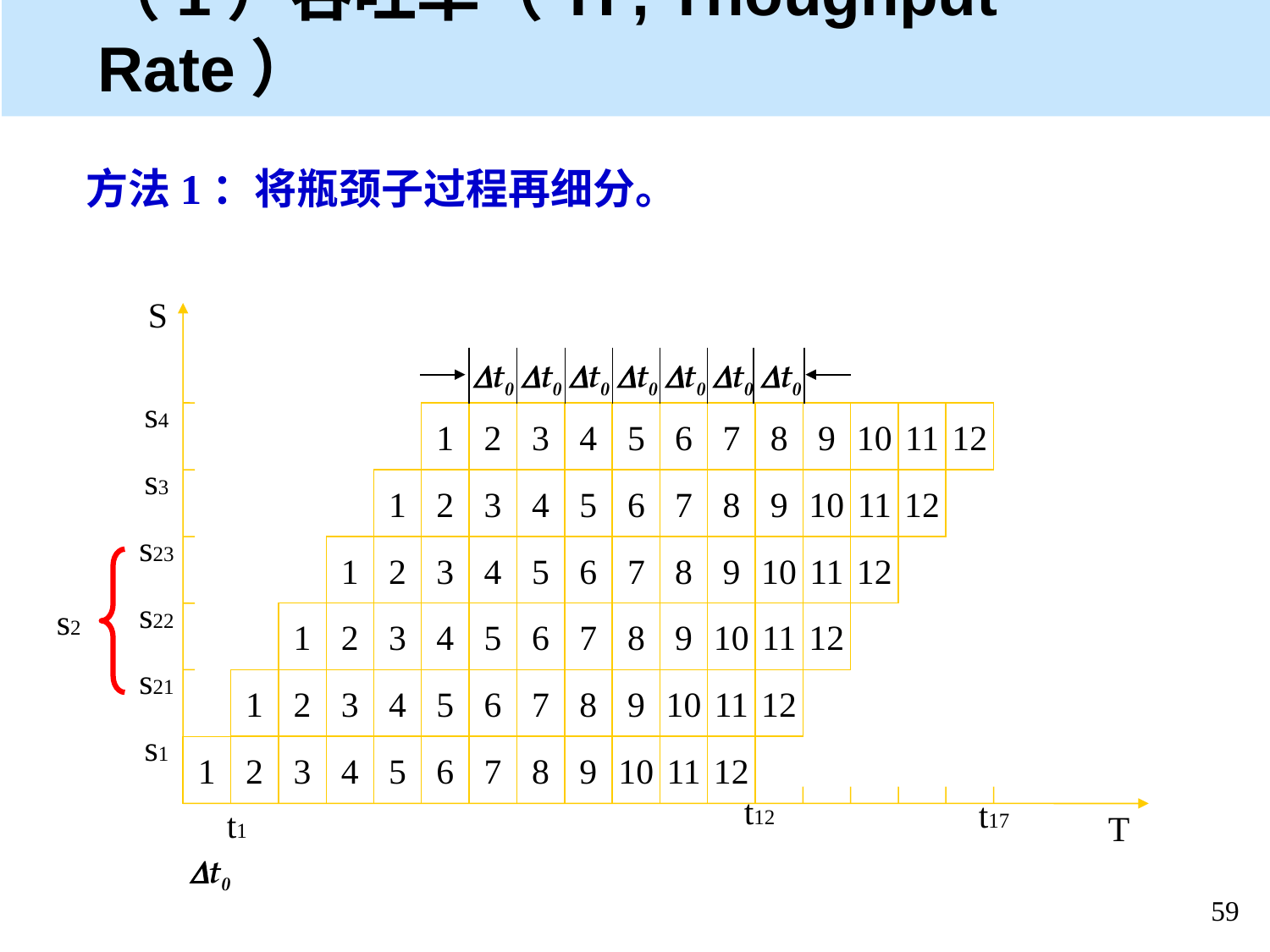

（1）吞吐率（TP, Thoughput Rate）
方法1：将瓶颈子过程再细分。
S

 s4

1

2
3
4

5
6
7

8
9
10
11
12
 s3

1

2
3
4

5
6
7

8
9
10
11
12
 s23

1

2
3
4

5
6
7

8
9
10
11
12
 s22

1

2
3
4

5
6
7

8
9
10
11
12
 s21

1

2
3
4

5
6
7

8
9
10
11
12
 s1
1

2

3
4

5
6
7

8
9
10
11
12
t12

t17

t1
T

Δt0
Δt0
Δt0
Δt0
Δt0
Δt0
Δt0

 s2
Δt0